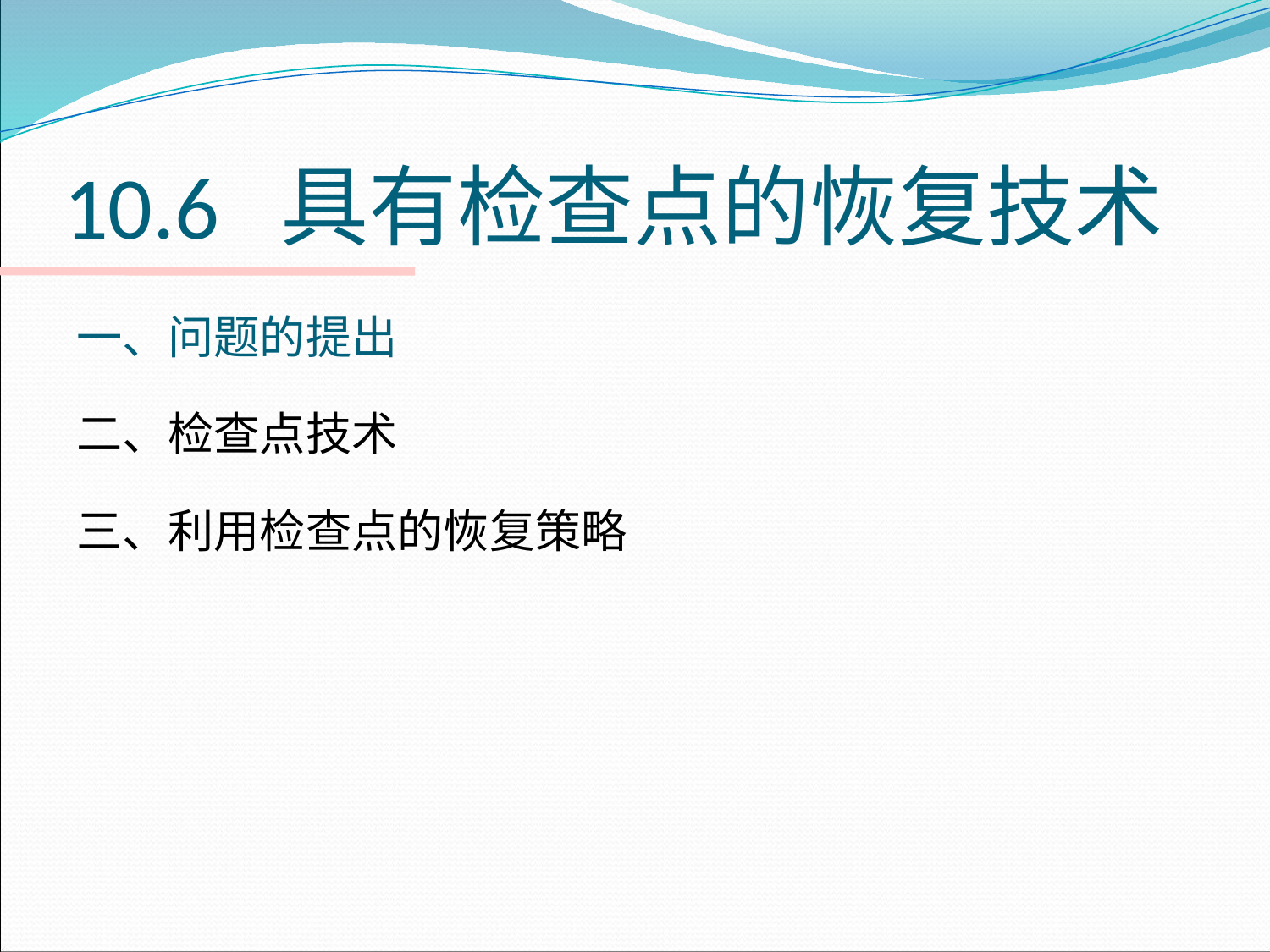

# 10.6  具有检查点的恢复技术
一、问题的提出
二、检查点技术
三、利用检查点的恢复策略

957